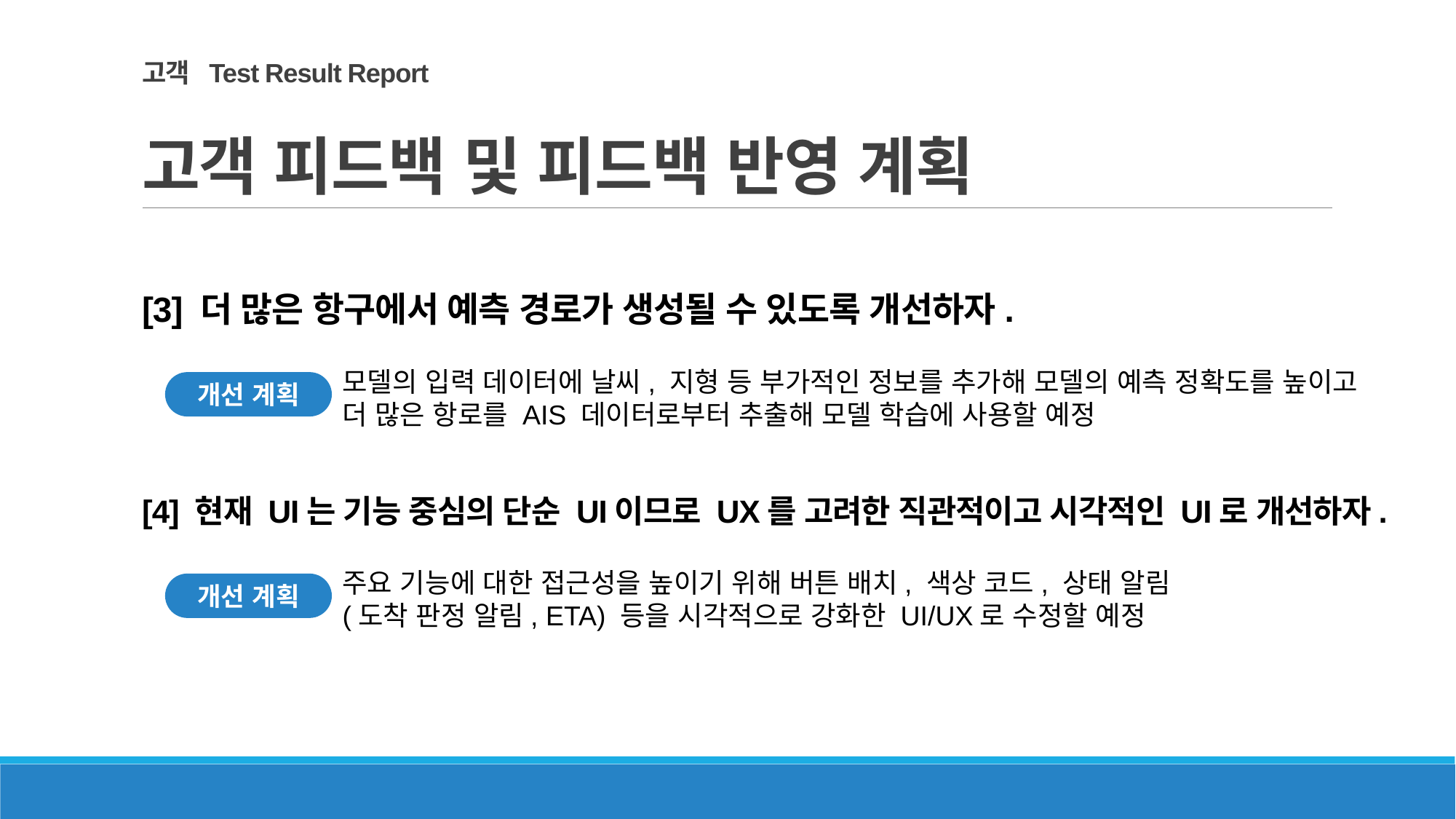

# 고객  Test Result Report 고객 피드백 및 피드백 반영 계획
[3] 더 많은 항구에서 예측 경로가 생성될 수 있도록 개선하자.
모델의 입력 데이터에 날씨, 지형 등 부가적인 정보를 추가해 모델의 예측 정확도를 높이고
더 많은 항로를 AIS 데이터로부터 추출해 모델 학습에 사용할 예정
개선 계획
[4] 현재 UI는 기능 중심의 단순 UI이므로 UX를 고려한 직관적이고 시각적인 UI로 개선하자.
주요 기능에 대한 접근성을 높이기 위해 버튼 배치, 색상 코드, 상태 알림
(도착 판정 알림, ETA) 등을 시각적으로 강화한 UI/UX로 수정할 예정
개선 계획